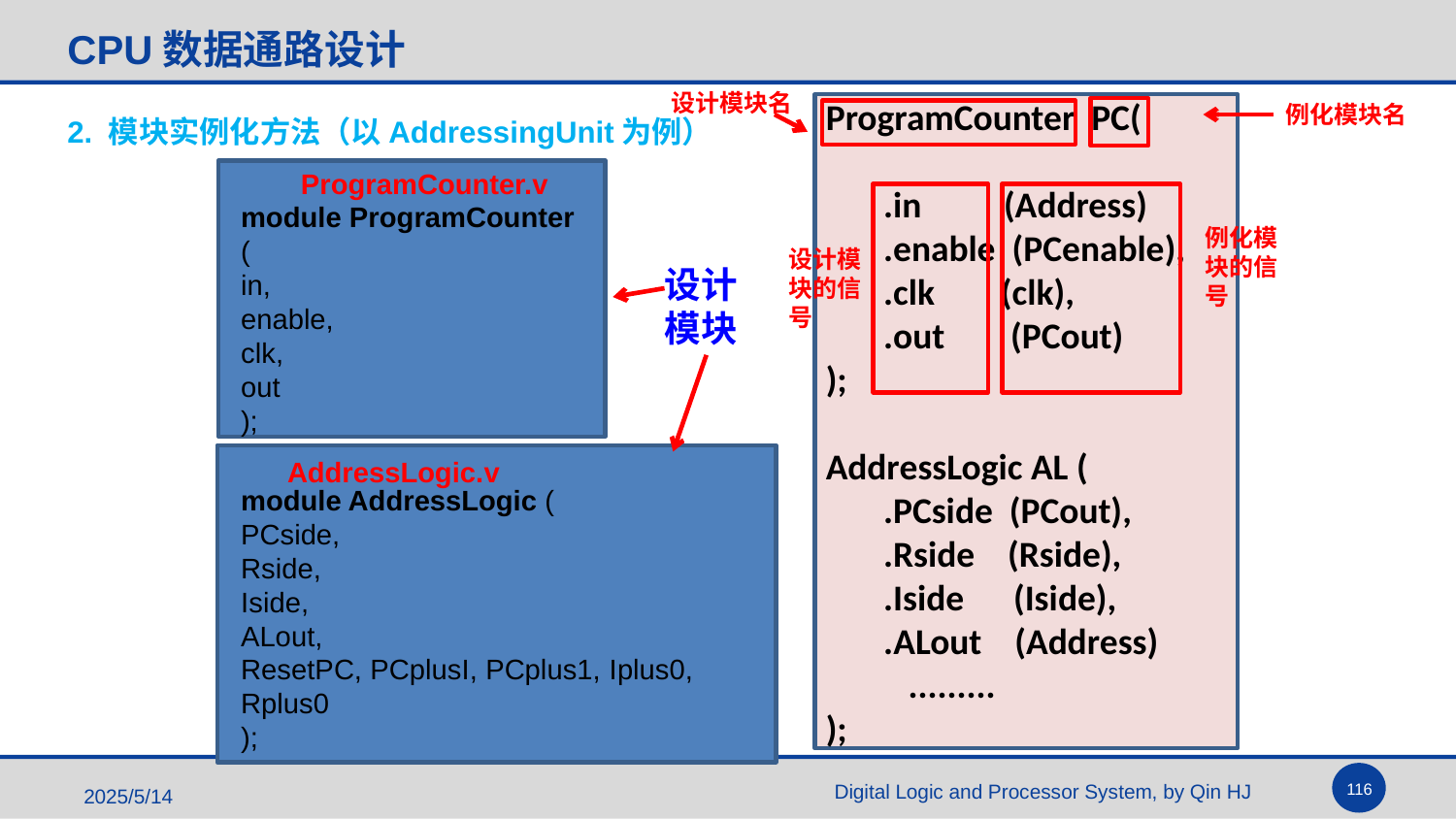

# CPU数据通路设计
设计模块名
ProgramCounter  PC(

       .in          (Address)
       .enable  (PCenable),
       .clk        (clk),
       .out        (PCout)
);

AddressLogic AL (
       .PCside  (PCout),
       .Rside    (Rside),
       .Iside      (Iside),
       .ALout    (Address)
          .........
);
例化模块名

2. 模块实例化方法（以AddressingUnit为例）

ProgramCounter.v

module ProgramCounter (
in,
enable,
clk,
out
);
例化模块的信号

设计模块的信号
设计模块

AddressLogic.v
module AddressLogic (
PCside,
Rside,
Iside,
ALout,
ResetPC, PCplusI, PCplus1, Iplus0, Rplus0
);
116
2025/5/14